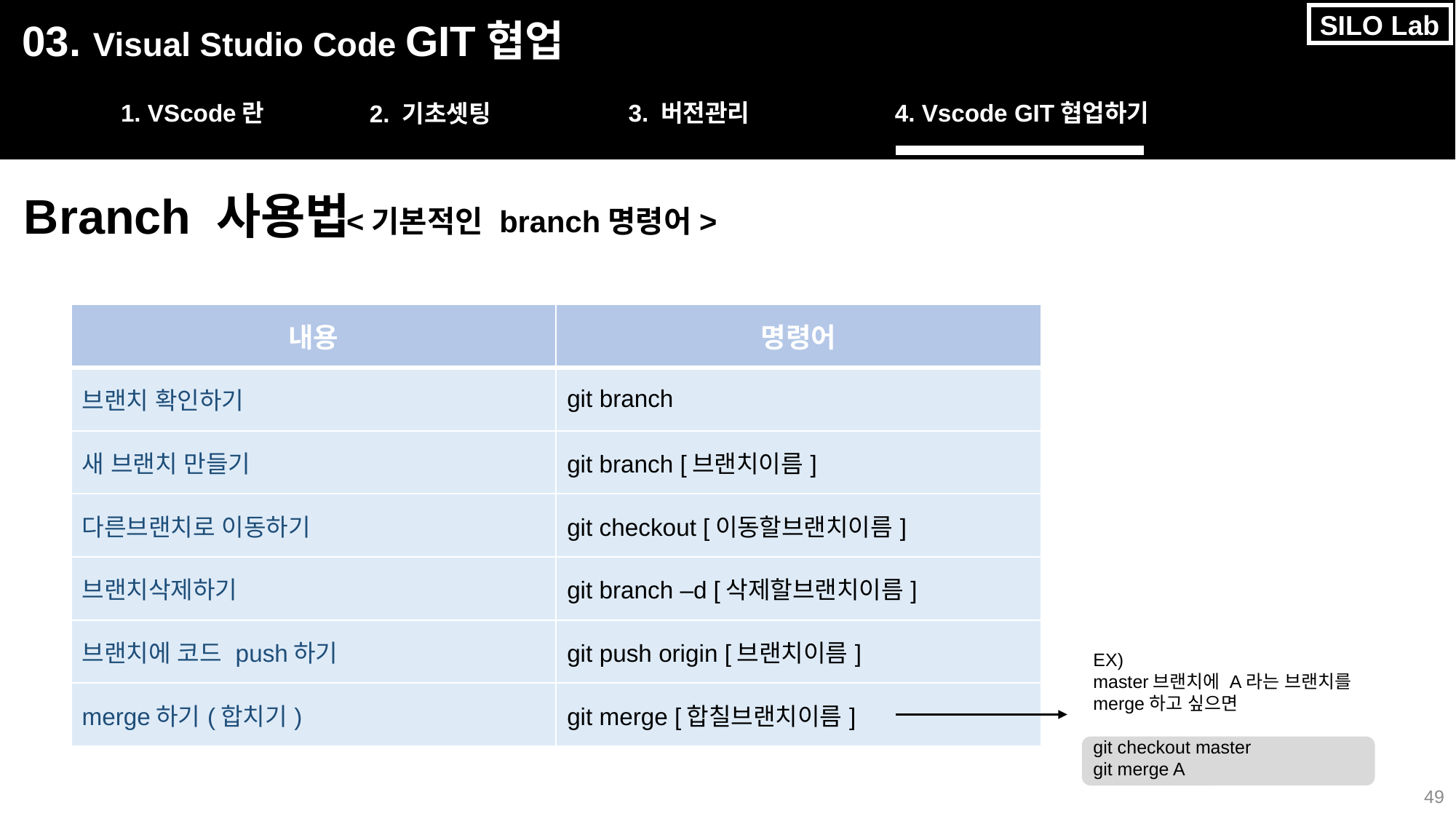

SILO Lab
03. Visual Studio Code GIT협업
1. VScode란
3. 버전관리
4. Vscode GIT협업하기
2. 기초셋팅
Branch 사용법
<기본적인 branch명령어>
| 내용 | 명령어 |
| --- | --- |
| 브랜치 확인하기 | git branch |
| 새 브랜치 만들기 | git branch [브랜치이름] |
| 다른브랜치로 이동하기 | git checkout [이동할브랜치이름] |
| 브랜치삭제하기 | git branch –d [삭제할브랜치이름] |
| 브랜치에 코드 push하기 | git push origin [브랜치이름] |
| merge하기(합치기) | git merge [합칠브랜치이름] |
EX)
master브랜치에 A라는 브랜치를merge하고 싶으면

git checkout master
git merge A

49